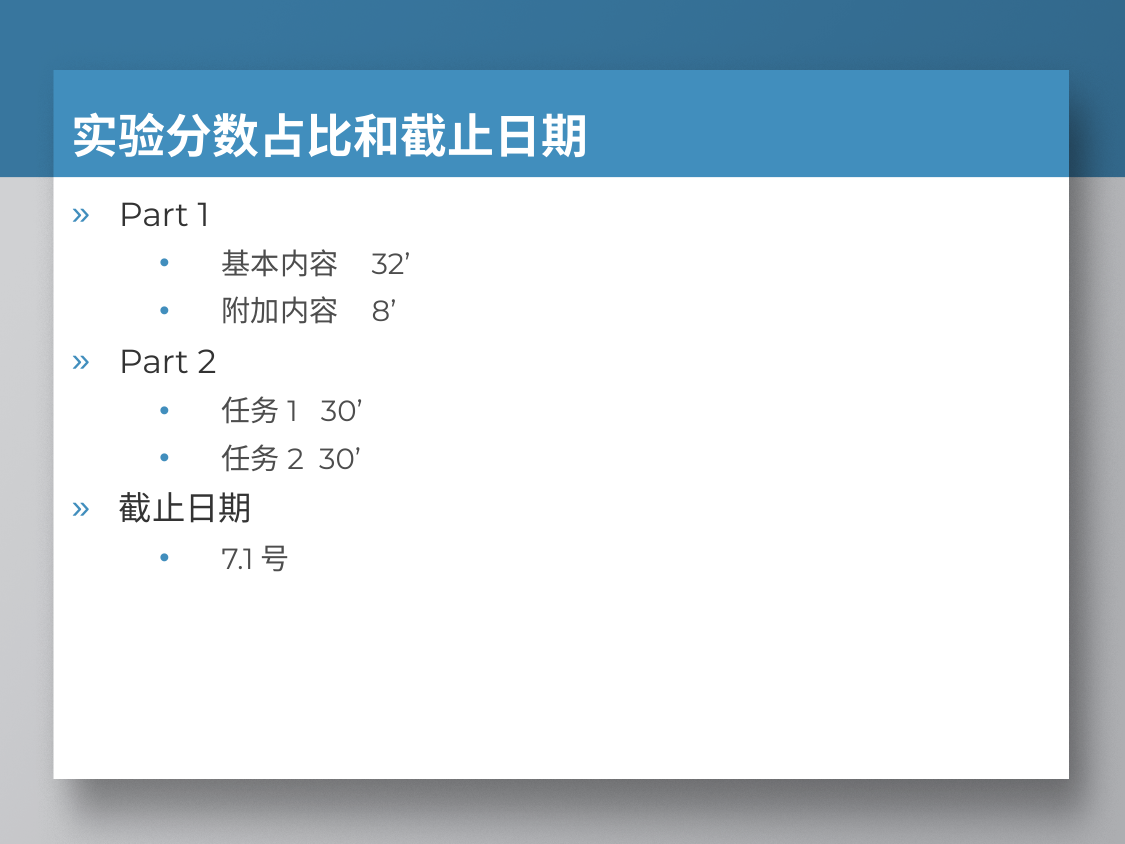

# 实验分数占比和截止日期
Part 1
基本内容	32’
附加内容	8’
Part 2
任务1   30’
任务2  30’
截止日期
7.1号